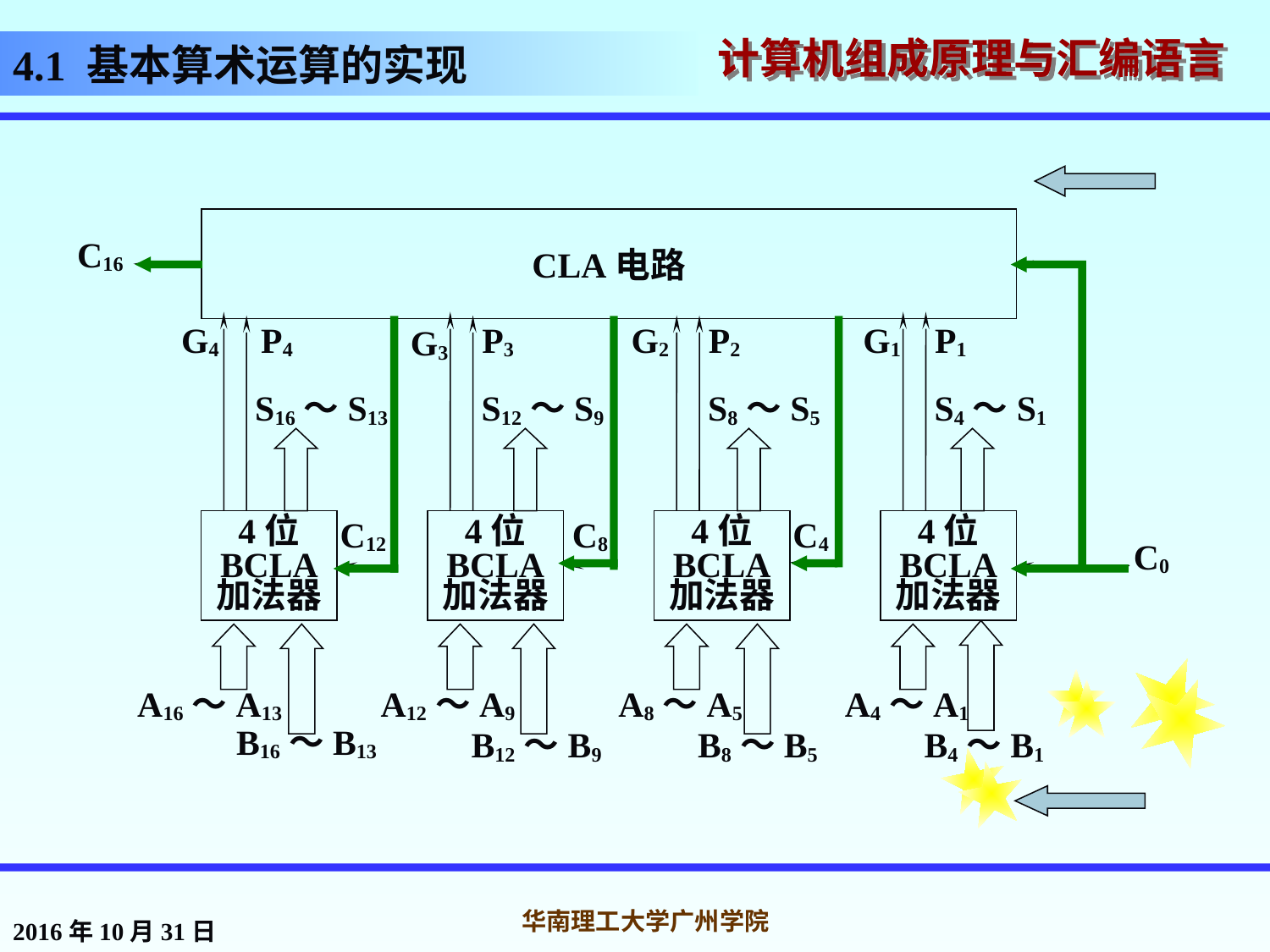

# 4.1 基本算术运算的实现

CLA电路
C16

G4

P4

P3
G2
P2
G1

P1

G3

S16～S13
S12～S9
S8～S5
S4～S1

C12
C8
C4
4位
BCLA
加法器
4位
BCLA
加法器
4位
BCLA
加法器
4位
BCLA
加法器
C0

A16～A13
A12～A9
A8～A5
A4～A1
B16～B13
B12～B9
B8～B5
B4～B1

2016年10月31日
华南理工大学广州学院